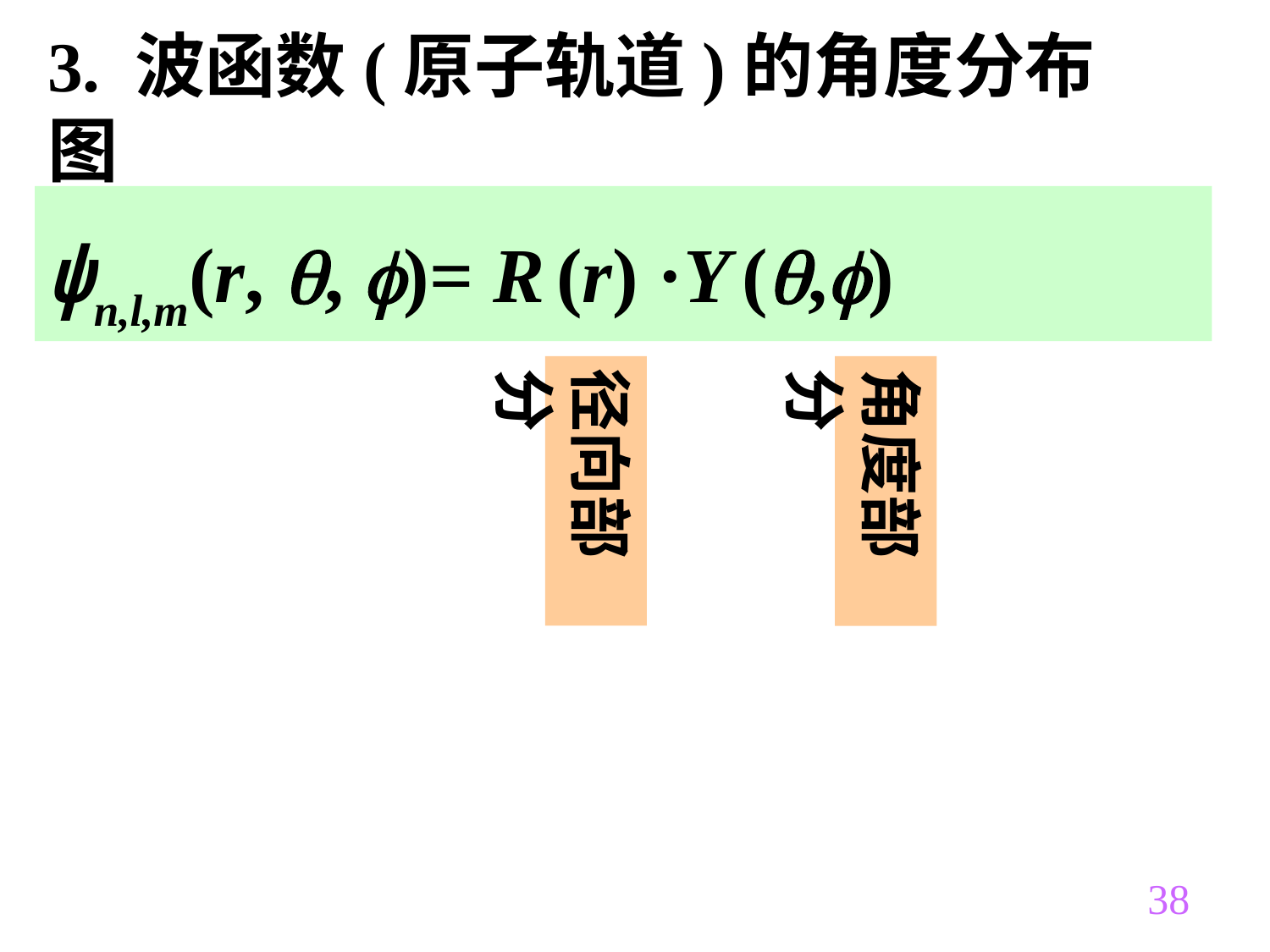

3. 波函数(原子轨道)的角度分布图
ψn,l,m(r, θ, φ)= R (r) ·Y (θ,φ)
径向部分
角度部分